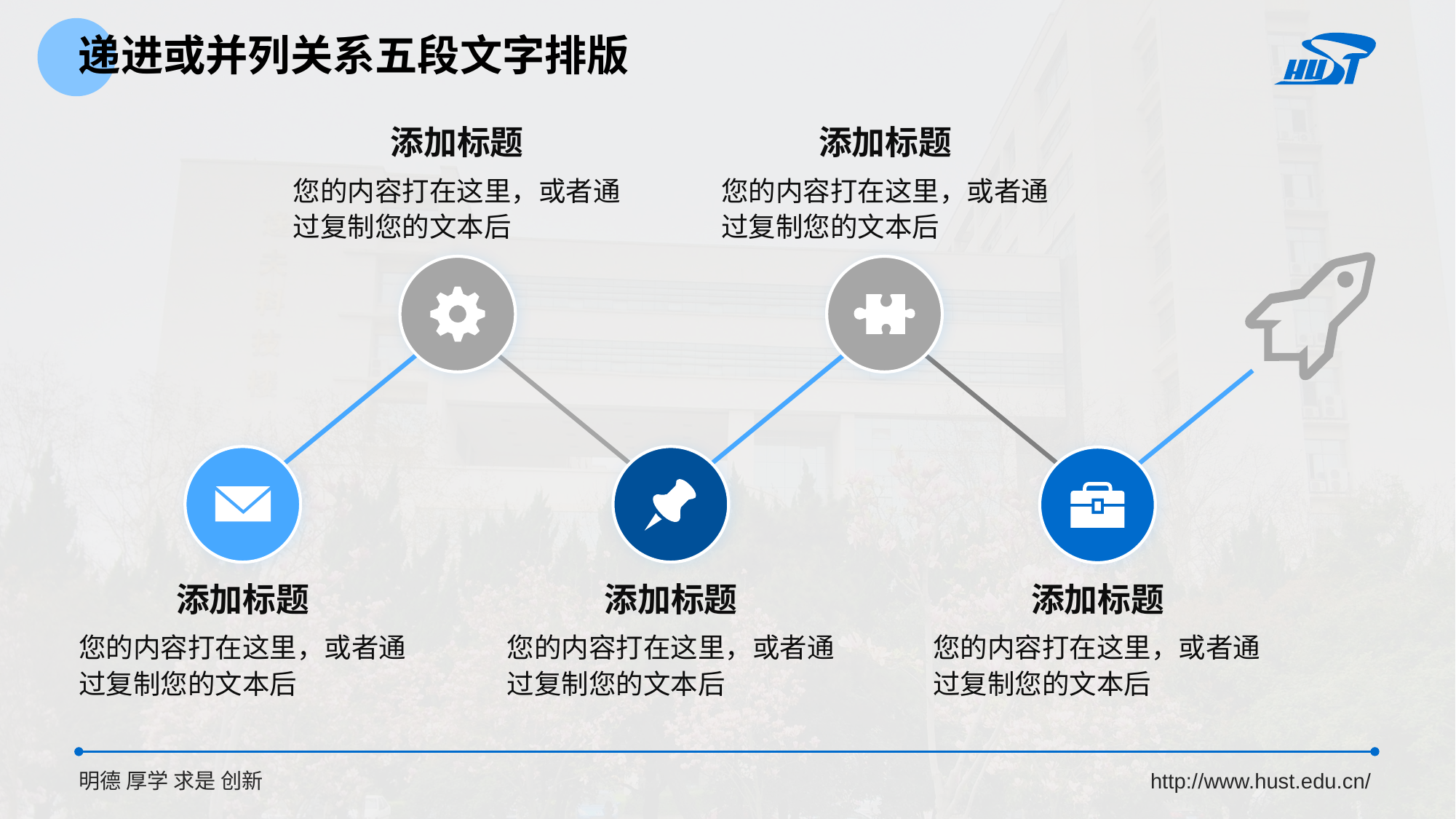

递进或并列关系五段文字排版
添加标题
添加标题
您的内容打在这里，或者通过复制您的文本后
您的内容打在这里，或者通过复制您的文本后

添加标题
添加标题
添加标题
您的内容打在这里，或者通过复制您的文本后
您的内容打在这里，或者通过复制您的文本后
您的内容打在这里，或者通过复制您的文本后